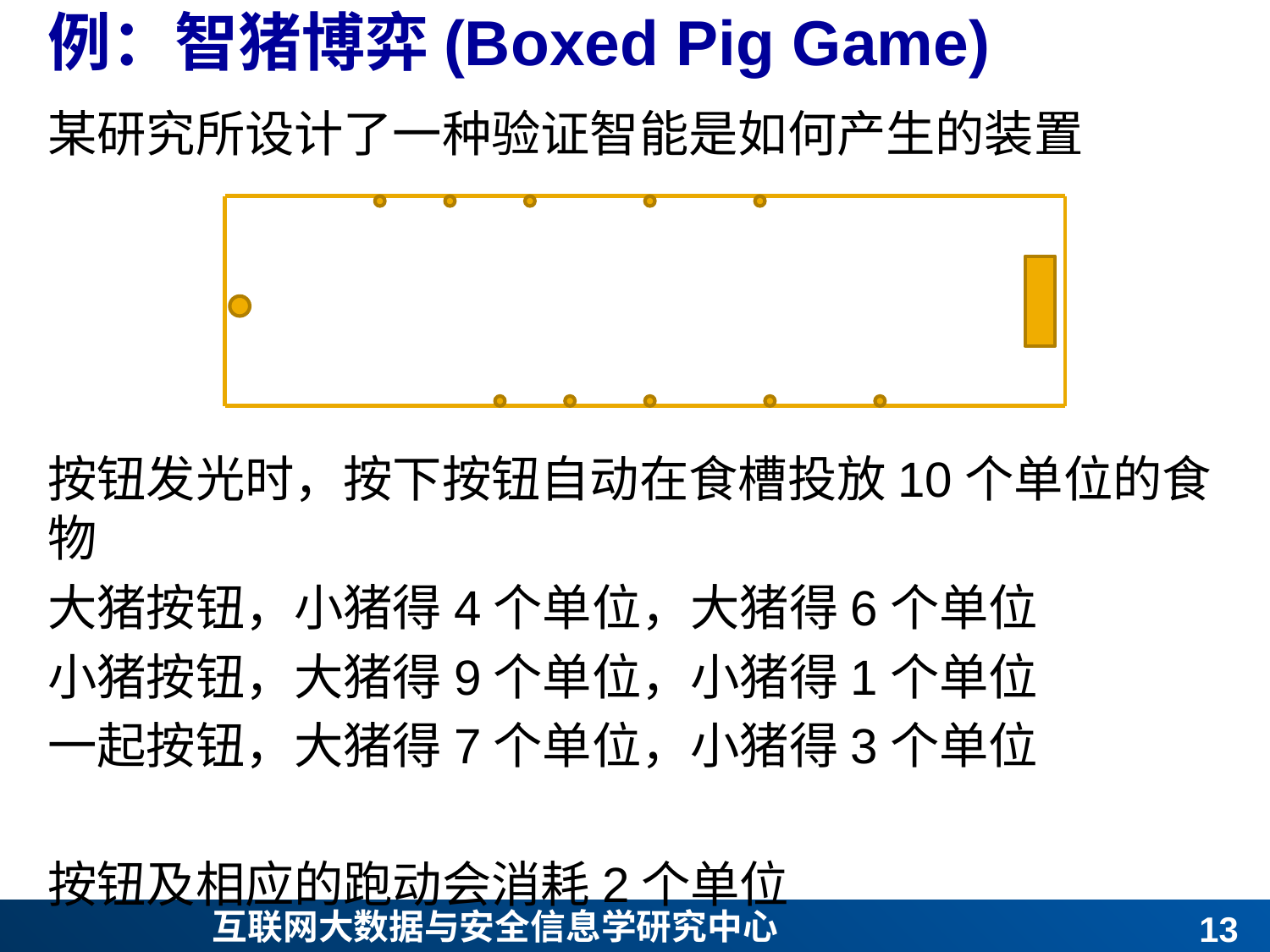

# 例：智猪博弈(Boxed Pig Game)
某研究所设计了一种验证智能是如何产生的装置

按钮发光时，按下按钮自动在食槽投放10个单位的食物
大猪按钮，小猪得4个单位，大猪得6个单位
小猪按钮，大猪得9个单位，小猪得1个单位
一起按钮，大猪得7个单位，小猪得3个单位

按钮及相应的跑动会消耗2个单位

13